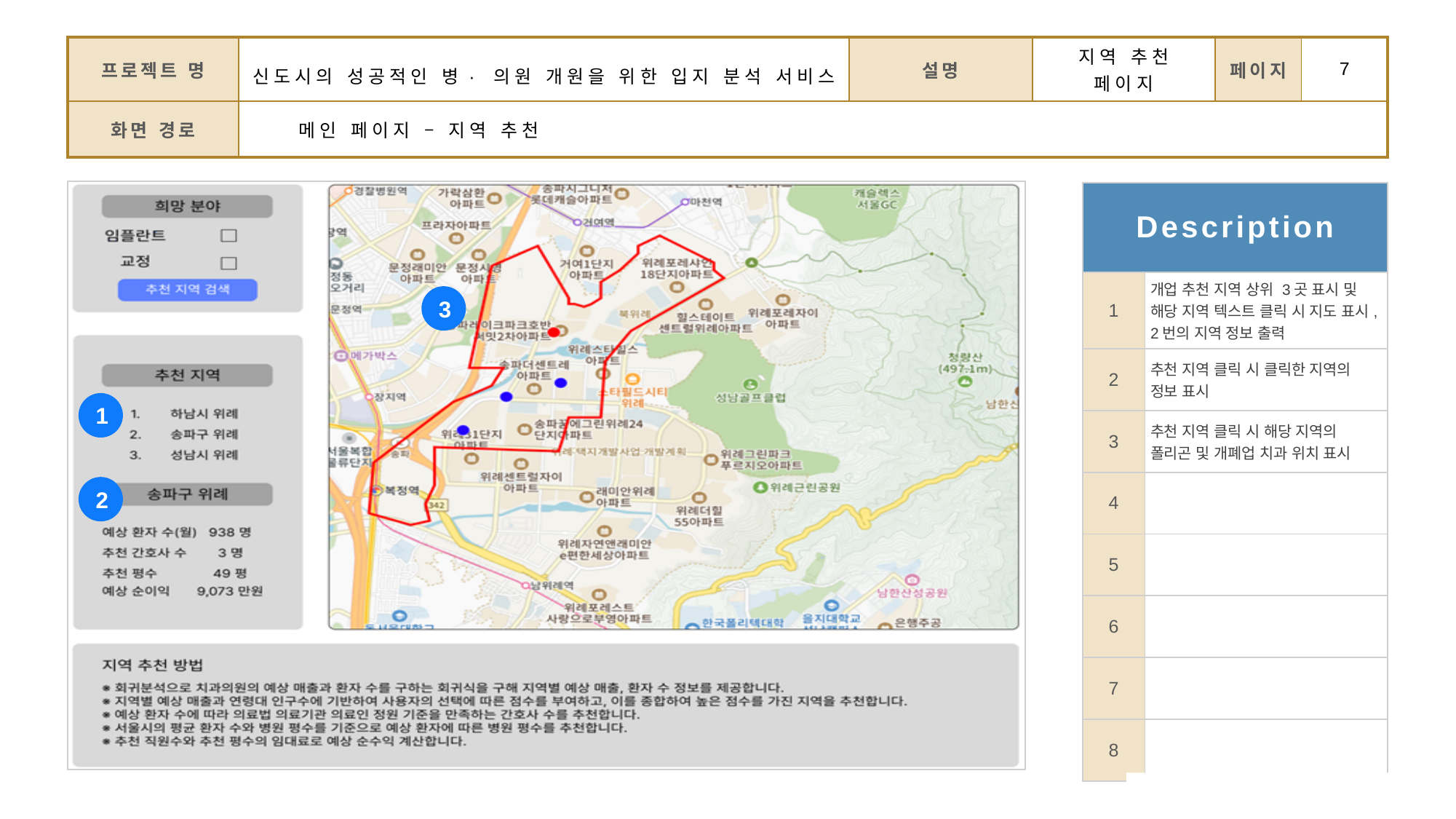

| 프로젝트 명 | 신도시의 성공적인 병·의원 개원을 위한 입지 분석 서비스 | 설명 | 지역 추천 페이지 | 페이지 | 7 |
| --- | --- | --- | --- | --- | --- |
| 화면 경로 | 메인 페이지 – 지역 추천 |  |  |  |  |

| Description |  |
| --- | --- |
| 1 | 개업 추천 지역 상위 3곳 표시 및 해당 지역 텍스트 클릭 시 지도 표시, 2번의 지역 정보 출력 |
| 2 | 추천 지역 클릭 시 클릭한 지역의 정보 표시 |
| 3 | 추천 지역 클릭 시 해당 지역의 폴리곤 및 개폐업 치과 위치 표시 |
| 4 |  |
| 5 |  |
| 6 |  |
| 7 |  |
| 8 |  |
3
1
2